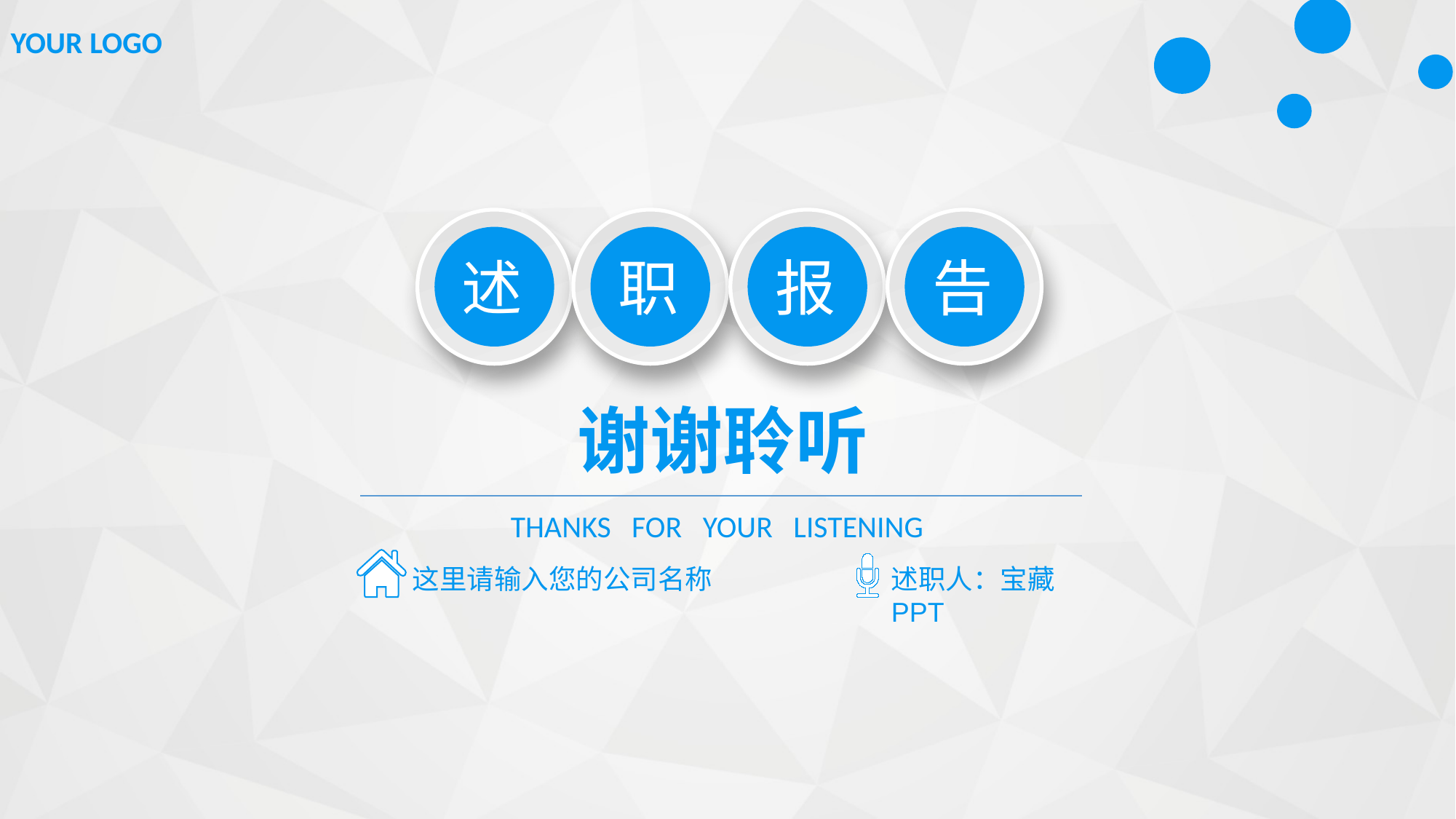

YOUR LOGO

述

职

报

告
谢谢聆听
THANKS   FOR   YOUR   LISTENING

这里请输入您的公司名称
述职人：宝藏PPT